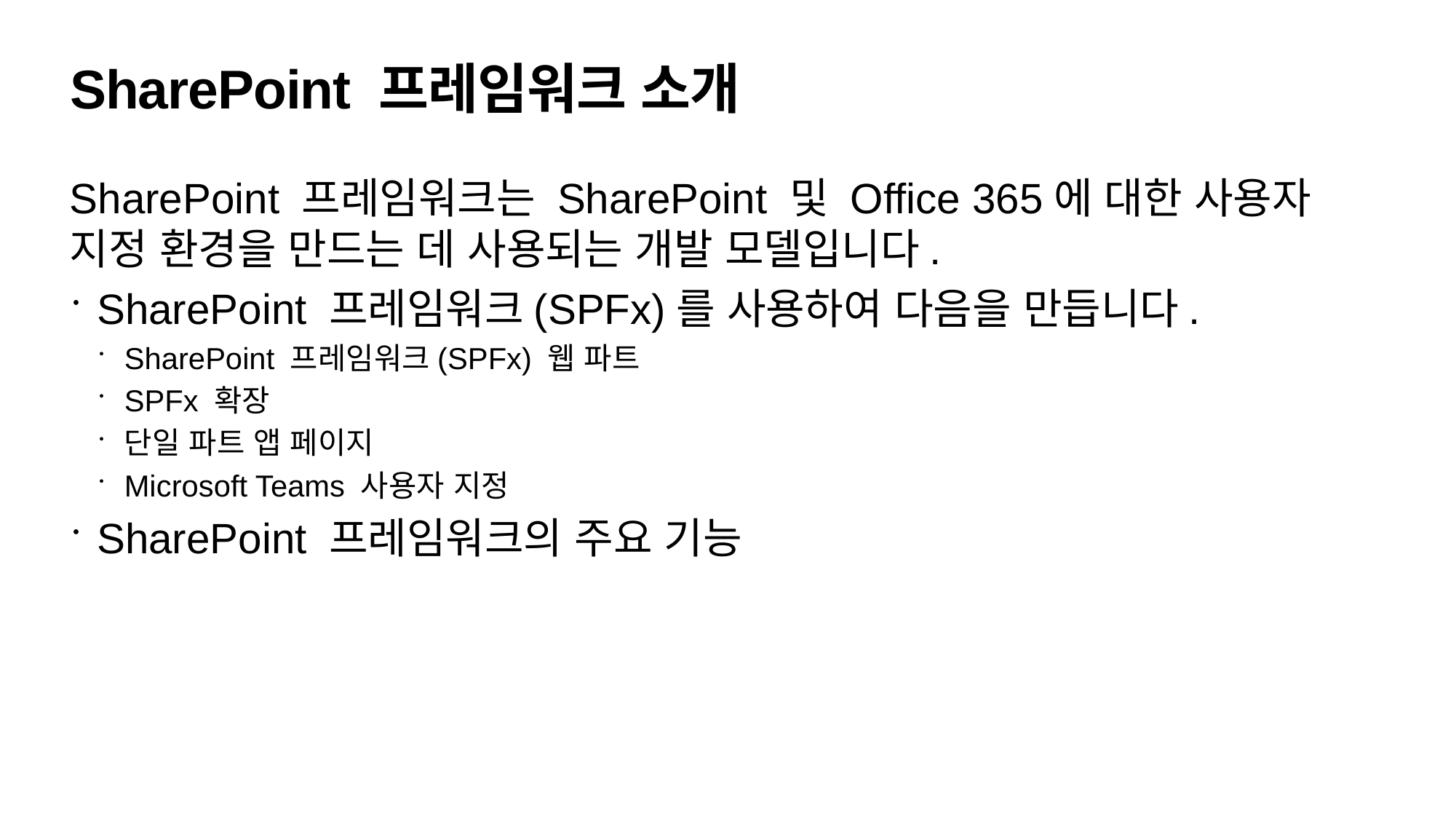

# SharePoint 프레임워크 소개
SharePoint 프레임워크는 SharePoint 및 Office 365에 대한 사용자 지정 환경을 만드는 데 사용되는 개발 모델입니다.
SharePoint 프레임워크(SPFx)를 사용하여 다음을 만듭니다.
SharePoint 프레임워크(SPFx) 웹 파트
SPFx 확장
단일 파트 앱 페이지
Microsoft Teams 사용자 지정
SharePoint 프레임워크의 주요 기능